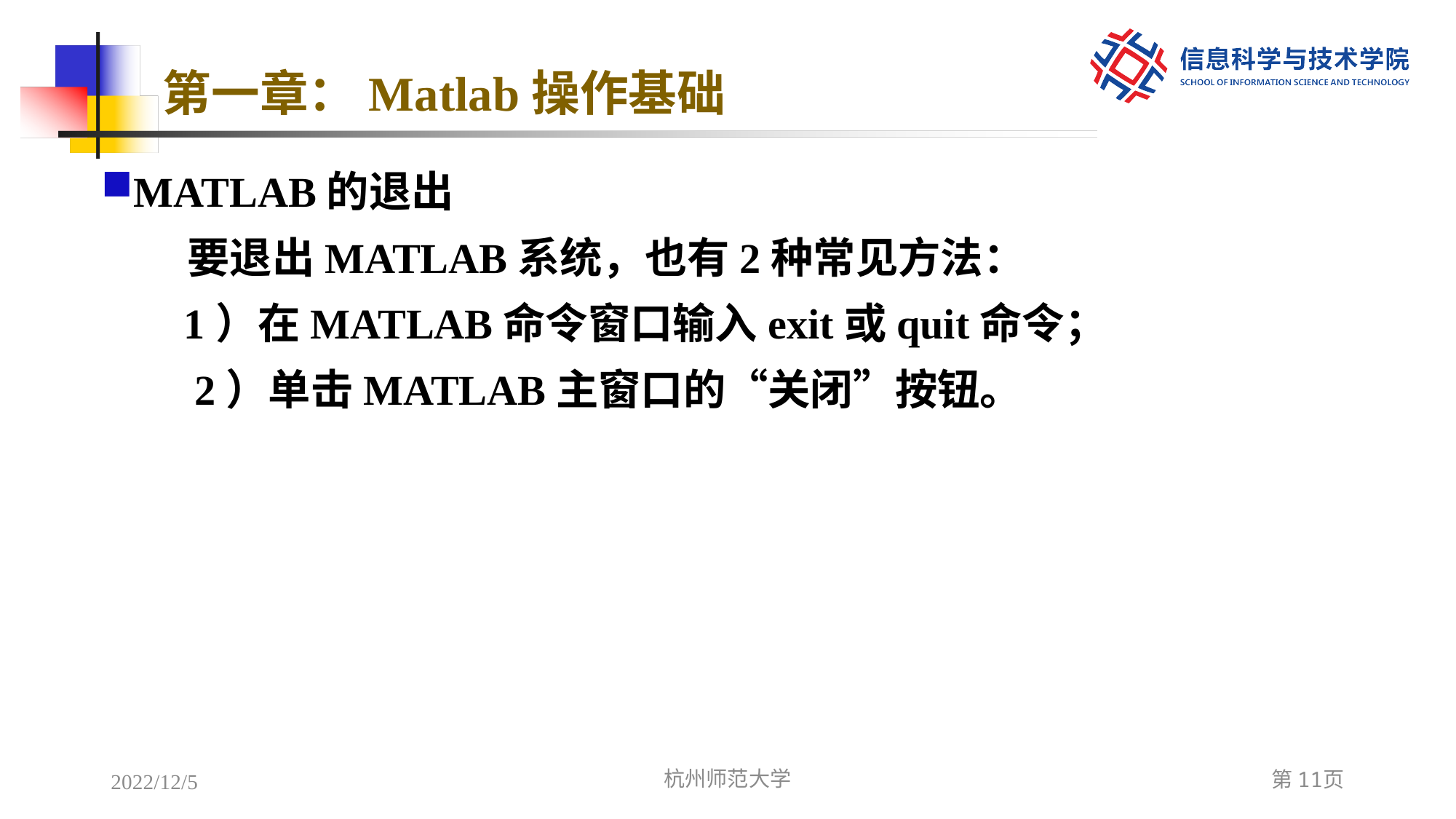

# 第一章：Matlab操作基础
MATLAB的退出
要退出MATLAB系统，也有2种常见方法：
  1）在MATLAB命令窗口输入exit或quit命令；
   2）单击MATLAB主窗口的“关闭”按钮。
2022/12/5
杭州师范大学
第11页